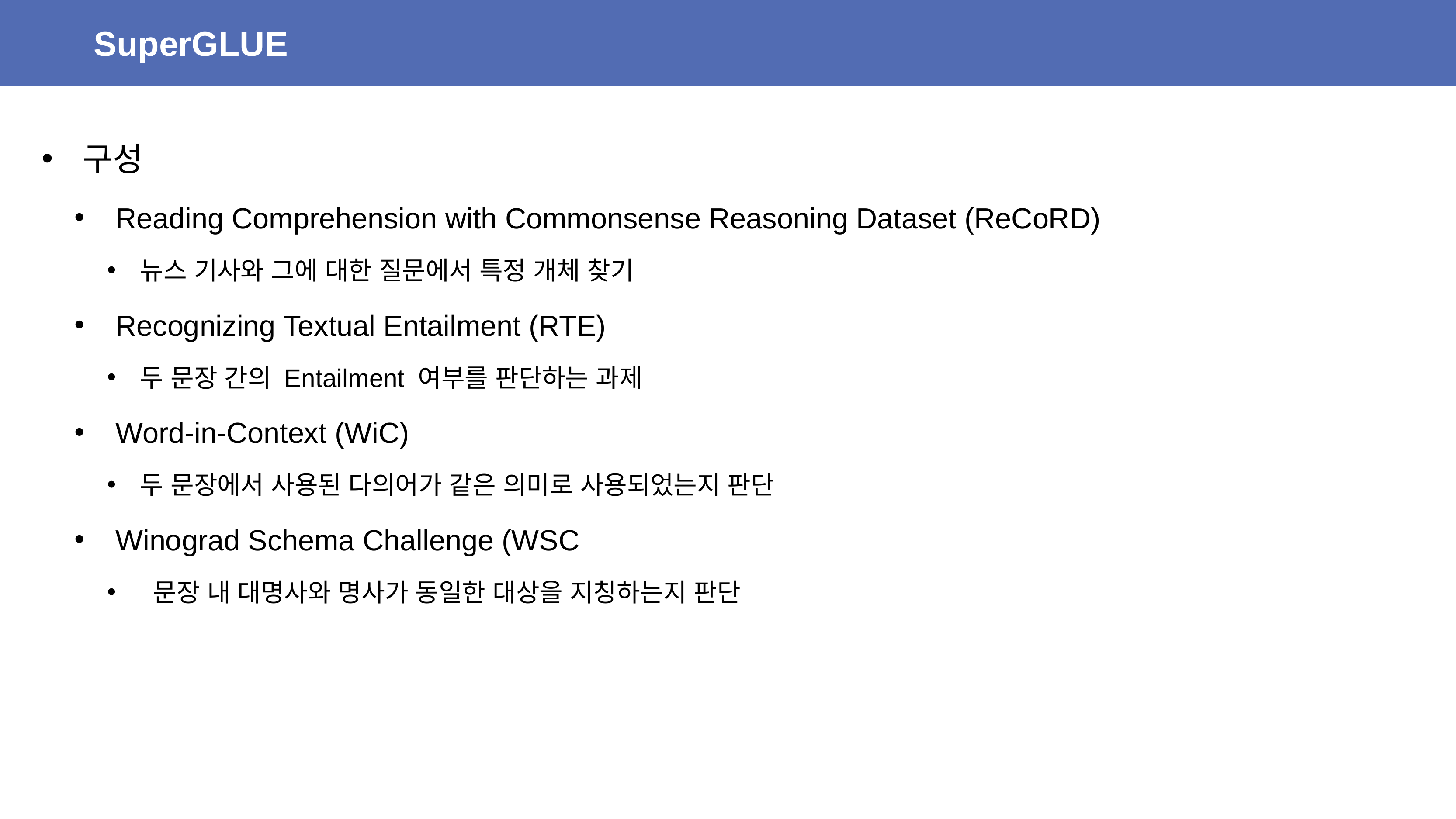

SuperGLUE
구성
Reading Comprehension with Commonsense Reasoning Dataset (ReCoRD)
뉴스 기사와 그에 대한 질문에서 특정 개체 찾기
Recognizing Textual Entailment (RTE)
두 문장 간의 Entailment 여부를 판단하는 과제
Word-in-Context (WiC)
두 문장에서 사용된 다의어가 같은 의미로 사용되었는지 판단
Winograd Schema Challenge (WSC
 문장 내 대명사와 명사가 동일한 대상을 지칭하는지 판단